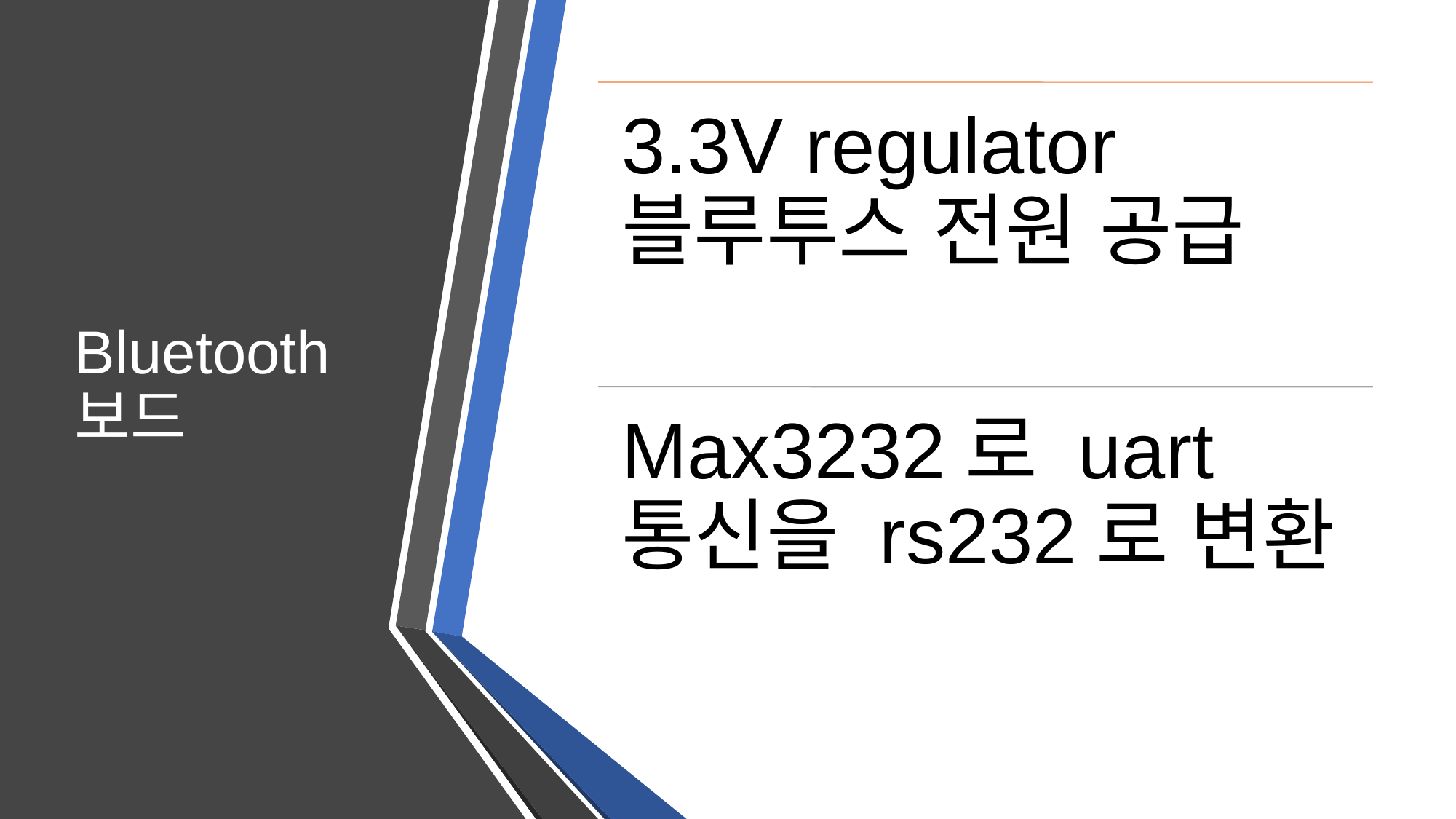

# Bluetooth 보드
3.3V regulator 블루투스 전원 공급
Max3232로 uart 통신을 rs232로 변환